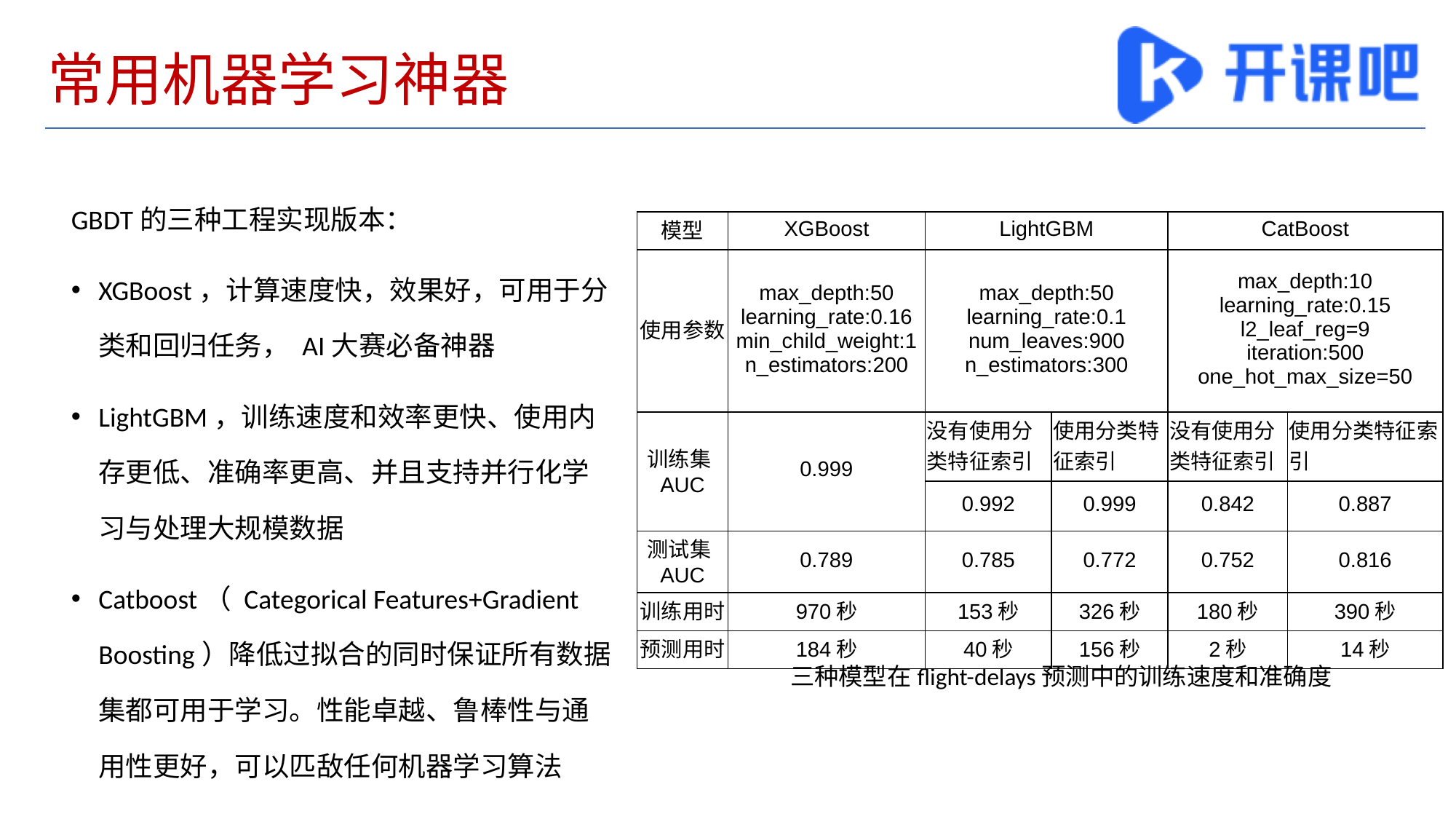

# 常用机器学习神器
GBDT的三种工程实现版本：
XGBoost，计算速度快，效果好，可用于分类和回归任务， AI大赛必备神器
LightGBM，训练速度和效率更快、使用内存更低、准确率更高、并且支持并行化学习与处理大规模数据
Catboost（ Categorical Features+Gradient Boosting）降低过拟合的同时保证所有数据集都可用于学习。性能卓越、鲁棒性与通用性更好，可以匹敌任何机器学习算法

| 模型 | XGBoost | LightGBM |  | CatBoost |  |
| --- | --- | --- | --- | --- | --- |
| 使用参数 | max\_depth:50 learning\_rate:0.16 min\_child\_weight:1 n\_estimators:200 | max\_depth:50 learning\_rate:0.1 num\_leaves:900 n\_estimators:300 |  | max\_depth:10 learning\_rate:0.15 l2\_leaf\_reg=9 iteration:500 one\_hot\_max\_size=50 |  |
| 训练集AUC | 0.999 | 没有使用分类特征索引 | 使用分类特征索引 | 没有使用分类特征索引 | 使用分类特征索引 |
|  |  | 0.992 | 0.999 | 0.842 | 0.887 |
| 测试集AUC | 0.789 | 0.785 | 0.772 | 0.752 | 0.816 |
| 训练用时 | 970秒 | 153秒 | 326秒 | 180秒 | 390秒 |
| 预测用时 | 184秒 | 40秒 | 156秒 | 2秒 | 14秒 |
三种模型在flight-delays预测中的训练速度和准确度